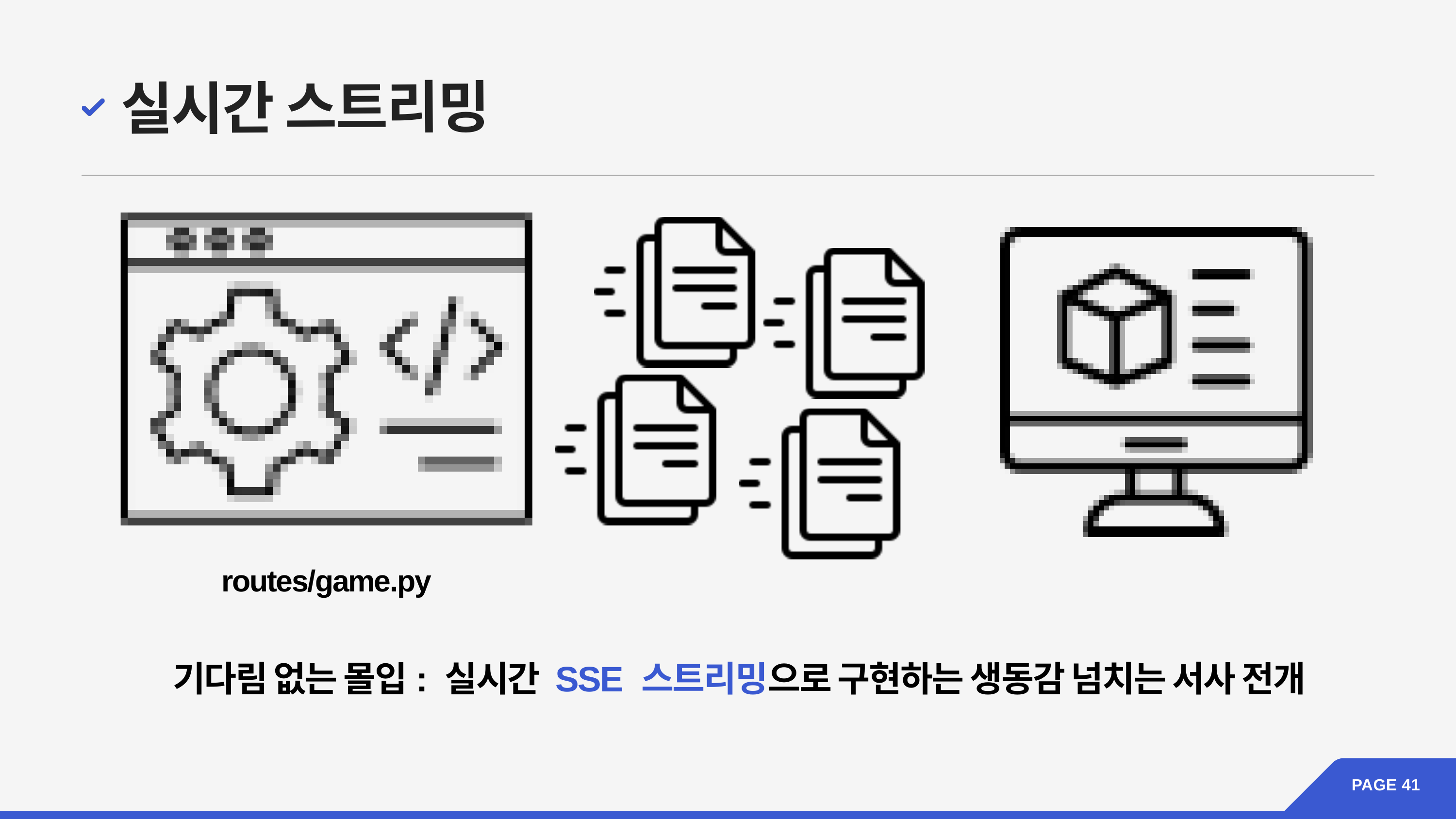

실시간 스트리밍

routes/game.py
기다림 없는 몰입: 실시간 SSE 스트리밍으로 구현하는 생동감 넘치는 서사 전개

PAGE 41